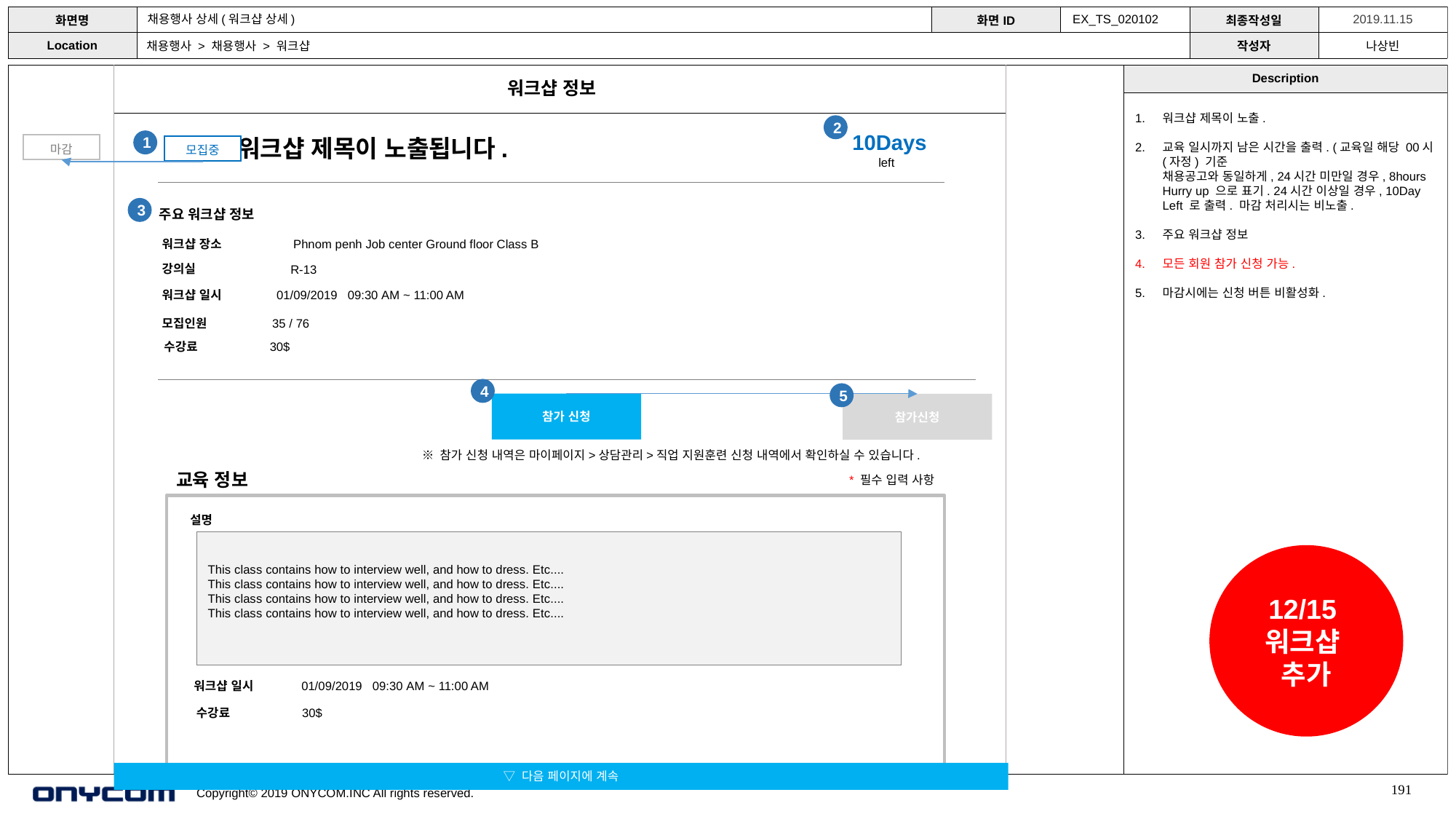

채용행사 상세(워크샵 상세)
EX_TS_020102
채용행사 > 채용행사 > 워크샵
워크샵 정보
워크샵 제목이 노출.
교육 일시까지 남은 시간을 출력. (교육일 해당 00시(자정) 기준
채용공고와 동일하게, 24시간 미만일 경우, 8hours Hurry up 으로 표기. 24시간 이상일 경우, 10Day Left 로 출력. 마감 처리시는 비노출.
주요 워크샵 정보

모든 회원 참가 신청 가능.

마감시에는 신청 버튼 비활성화.

2
10Days
           워크샵 제목이 노출됩니다.
1
마감
모집중
left
3
주요 워크샵 정보
워크샵 장소
Phnom penh Job center Ground floor Class B
강의실
R-13
워크샵 일시               01/09/2019   09:30 AM ~ 11:00 AM
모집인원                  35 / 76
수강료                    30$
4
5
참가 신청
참가신청
※ 참가 신청 내역은 마이페이지>상담관리>직업 지원훈련 신청 내역에서 확인하실 수 있습니다.
교육 정보
* 필수 입력 사항

설명
This class contains how to interview well, and how to dress. Etc....
This class contains how to interview well, and how to dress. Etc....
This class contains how to interview well, and how to dress. Etc....
This class contains how to interview well, and how to dress. Etc....

12/15
워크샵
추가
워크샵 일시             01/09/2019   09:30 AM ~ 11:00 AM

수강료                    30$
▽ 다음 페이지에 계속
191